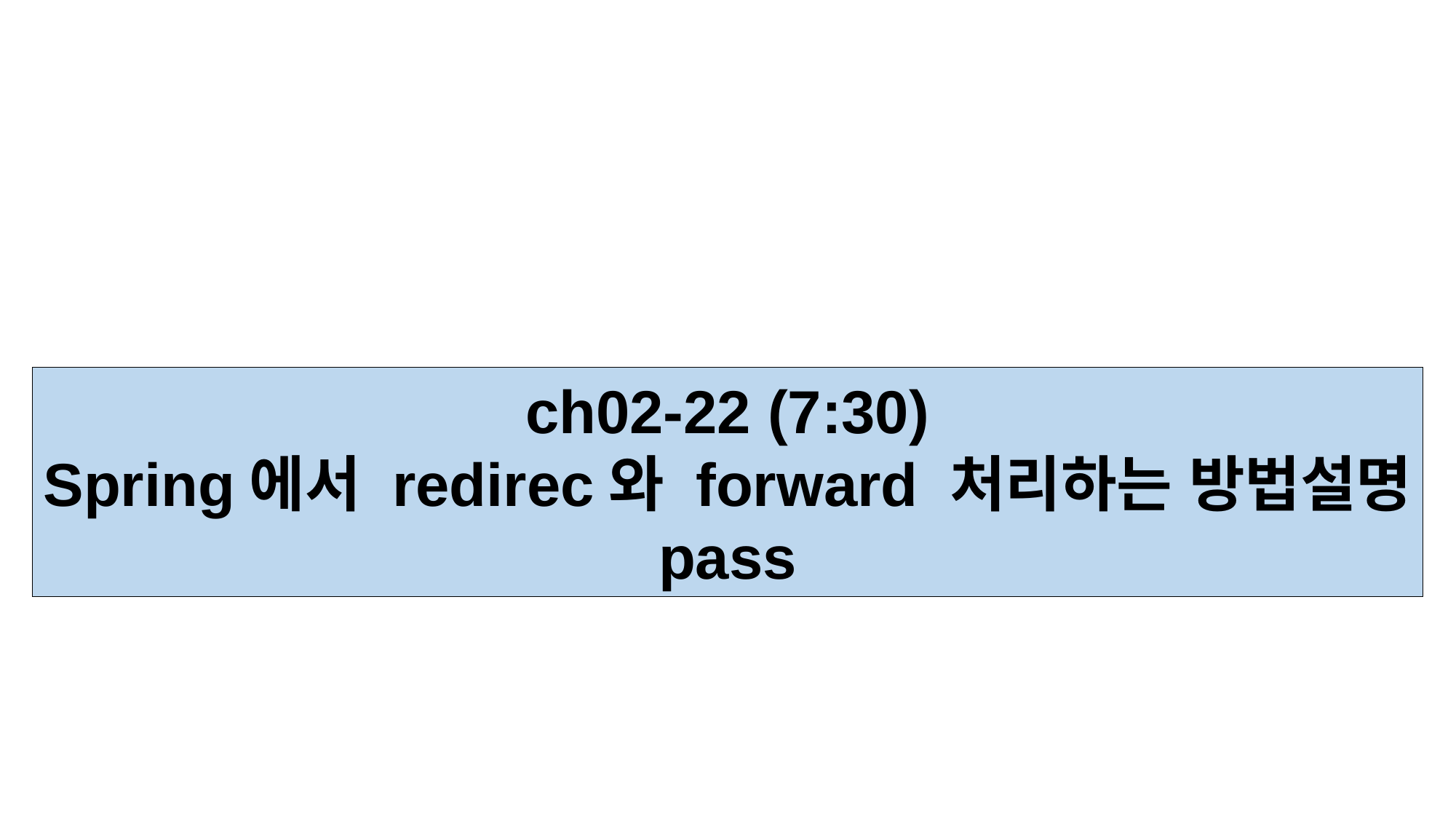

ch02-22 (7:30)
Spring에서 redirec와 forward 처리하는 방법설명
pass